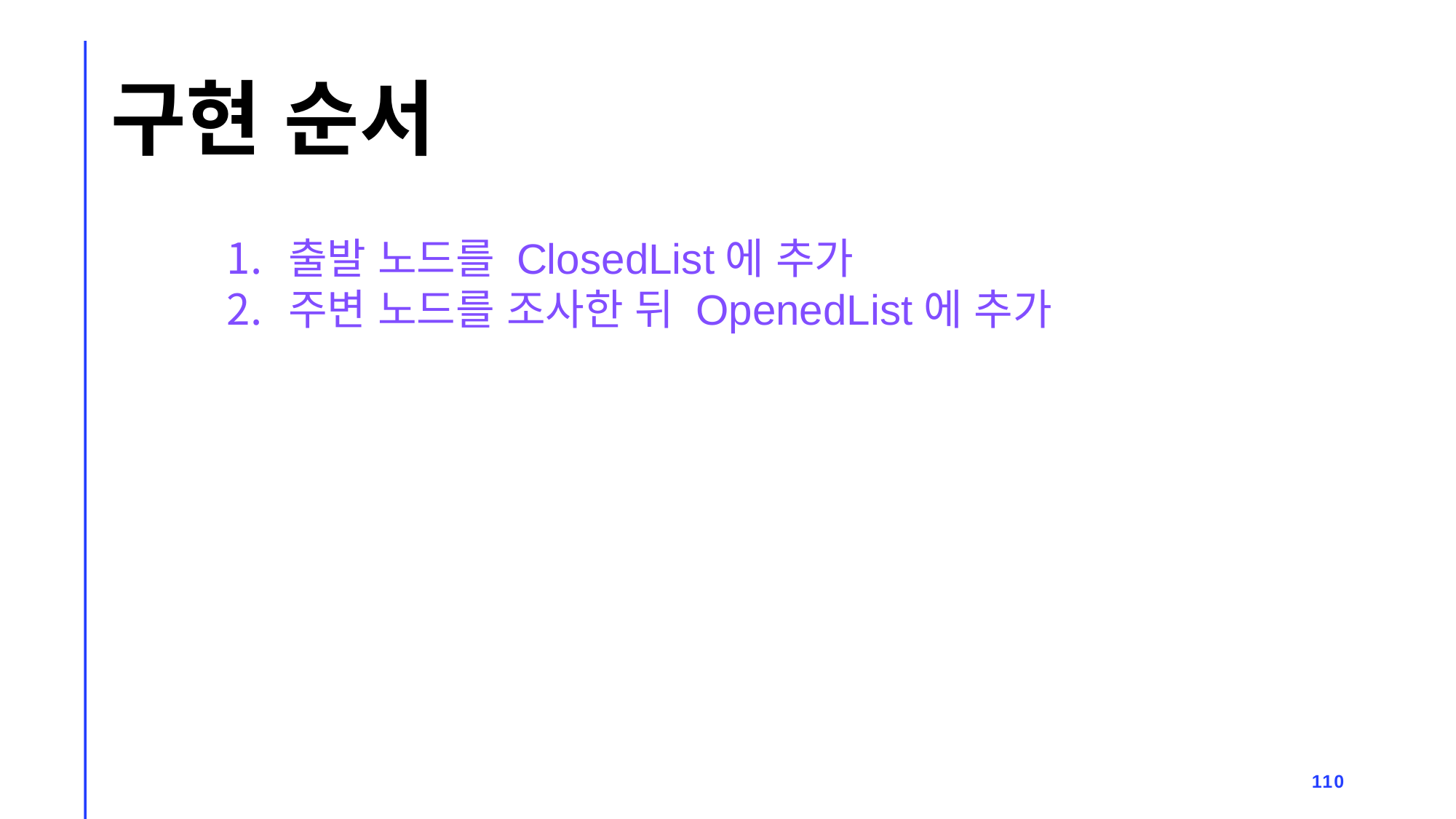

# 구현 순서
출발 노드를 ClosedList에 추가
주변 노드를 조사한 뒤 OpenedList에 추가

110